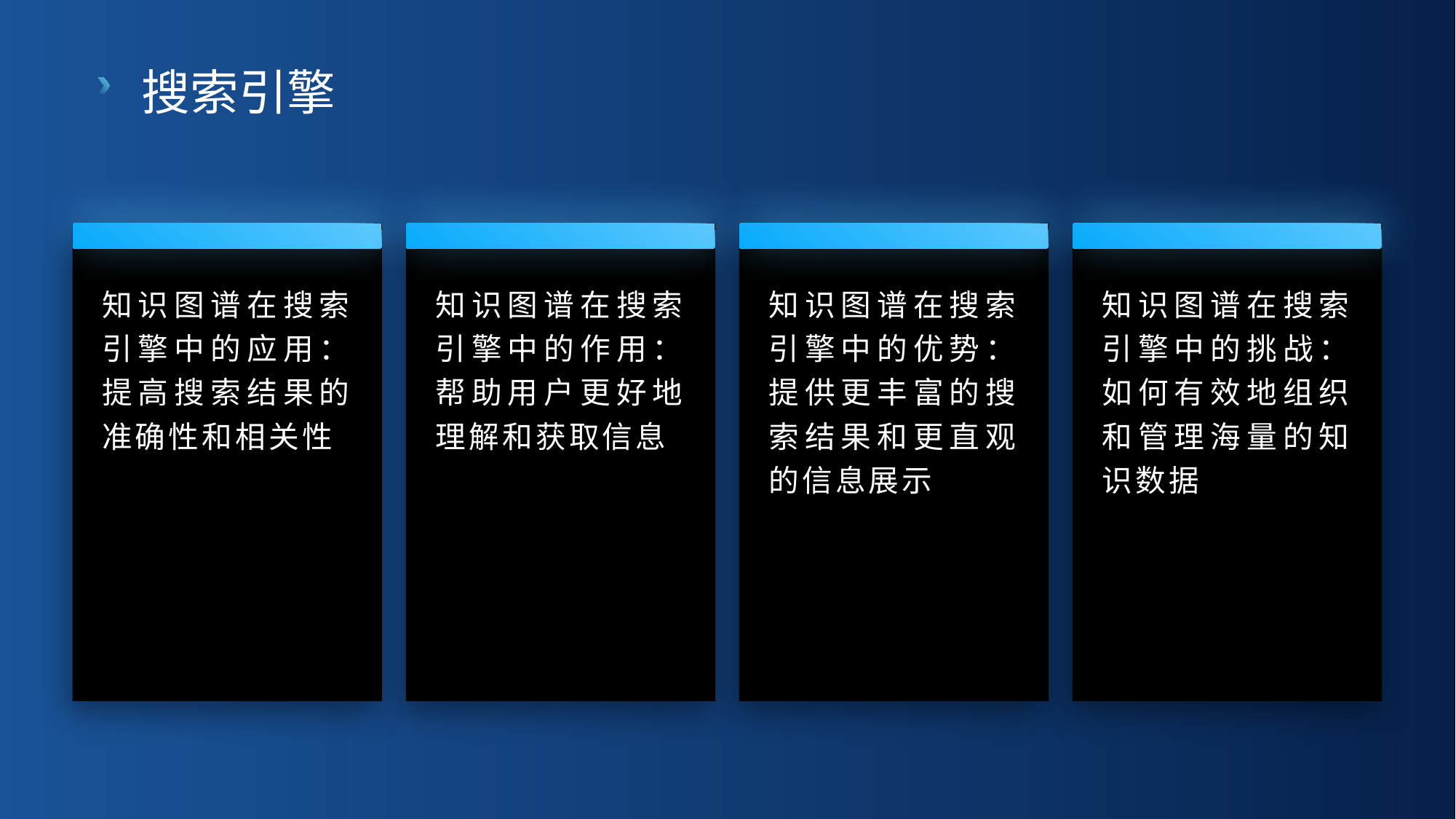

搜索引擎

知识图谱在搜索引擎中的应用：提高搜索结果的准确性和相关性
知识图谱在搜索引擎中的作用：帮助用户更好地理解和获取信息
知识图谱在搜索引擎中的优势：提供更丰富的搜索结果和更直观的信息展示
知识图谱在搜索引擎中的挑战：如何有效地组织和管理海量的知识数据